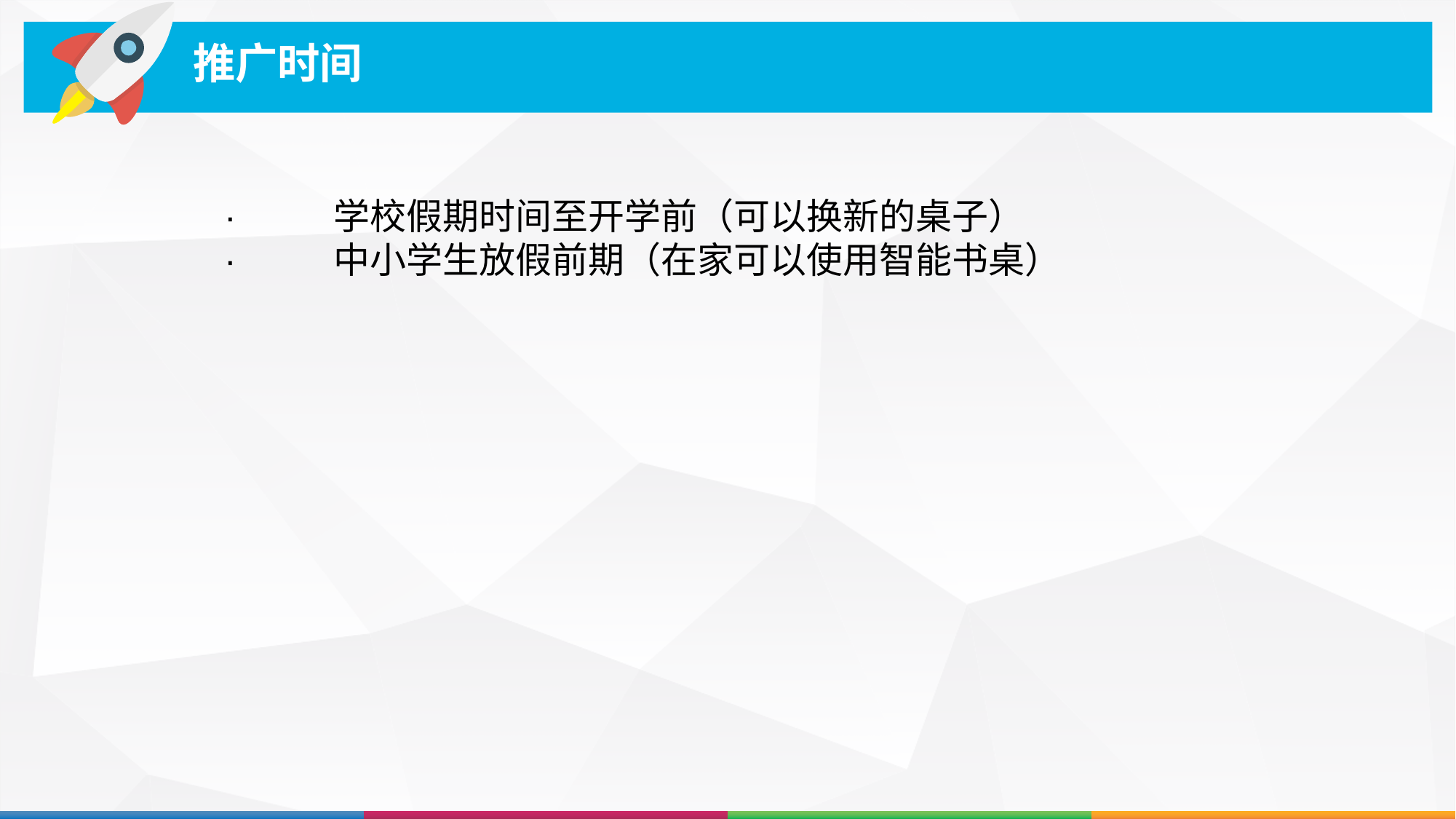

推广时间
	·	学校假期时间至开学前（可以换新的桌子）
	·	中小学生放假前期（在家可以使用智能书桌）